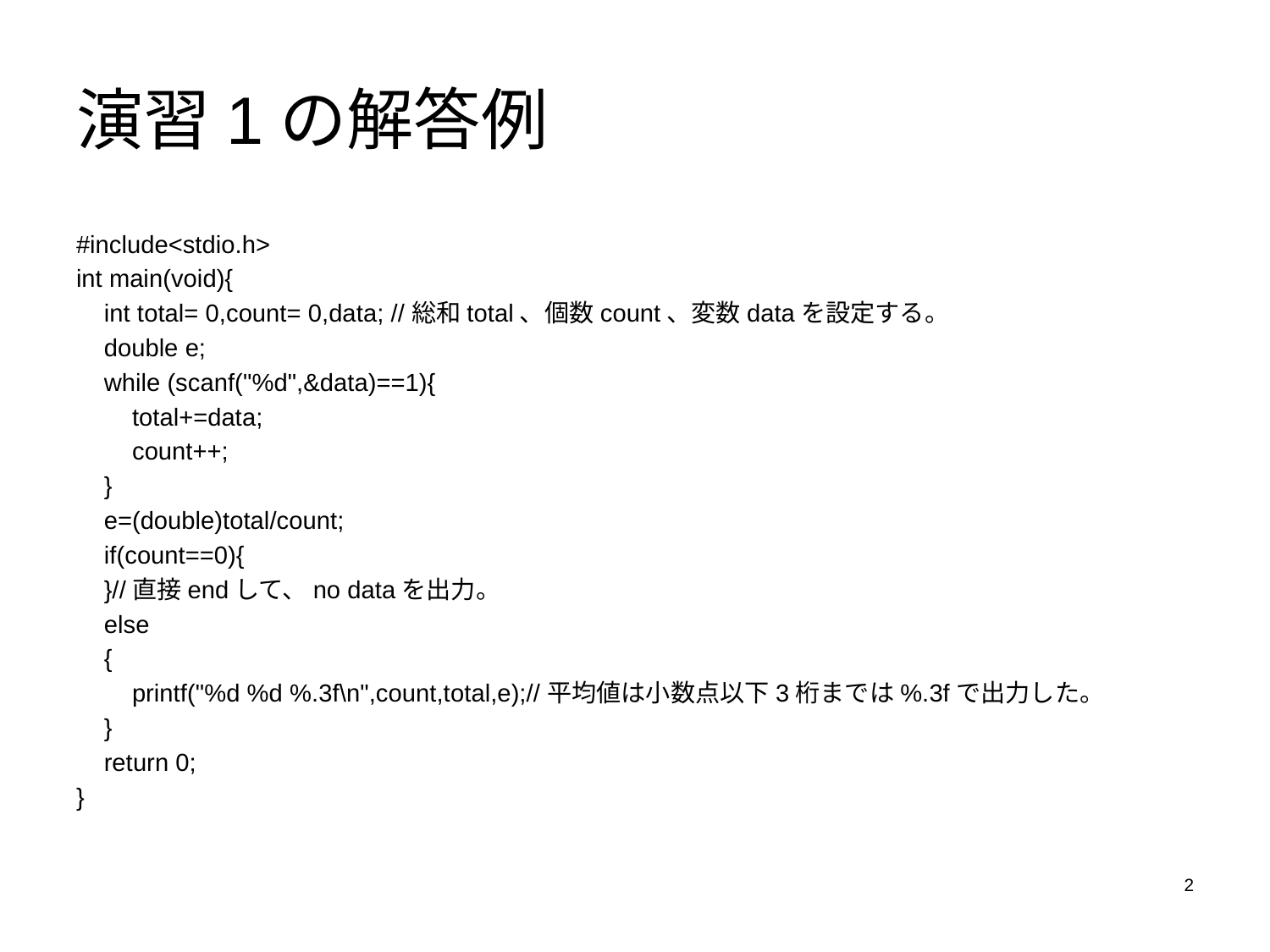

# 演習1の解答例
#include<stdio.h>
int main(void){
    int total= 0,count= 0,data; //総和total、個数count、変数dataを設定する。
    double e;
    while (scanf("%d",&data)==1){
        total+=data;
        count++;
    }
    e=(double)total/count;
    if(count==0){
    }//直接endして、no dataを出力。
    else
    {
        printf("%d %d %.3f\n",count,total,e);//平均値は小数点以下3桁までは%.3fで出力した。
    }
    return 0;
}
2